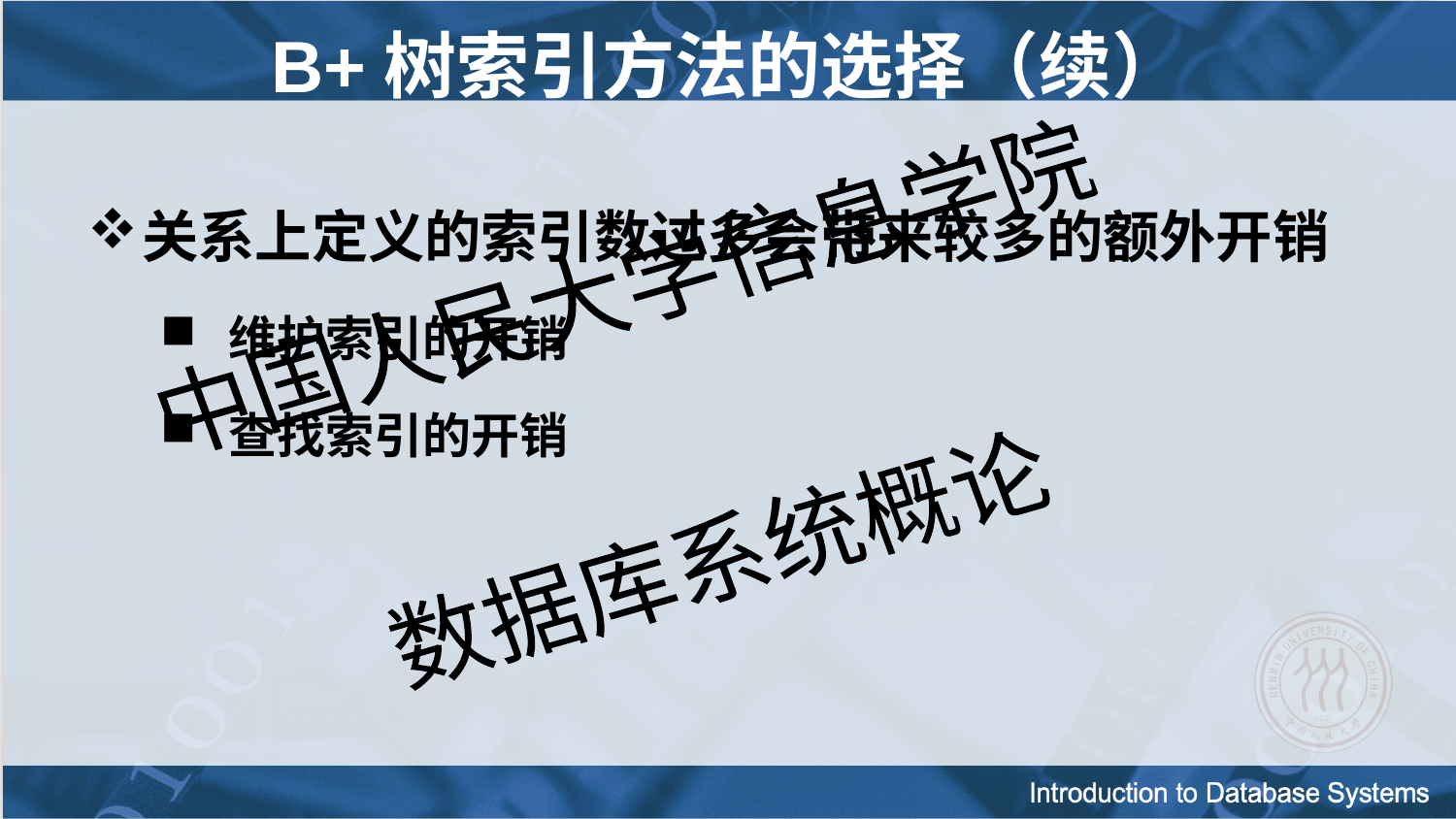

B+树索引方法的选择（续）
关系上定义的索引数过多会带来较多的额外开销
 维护索引的开销
 查找索引的开销